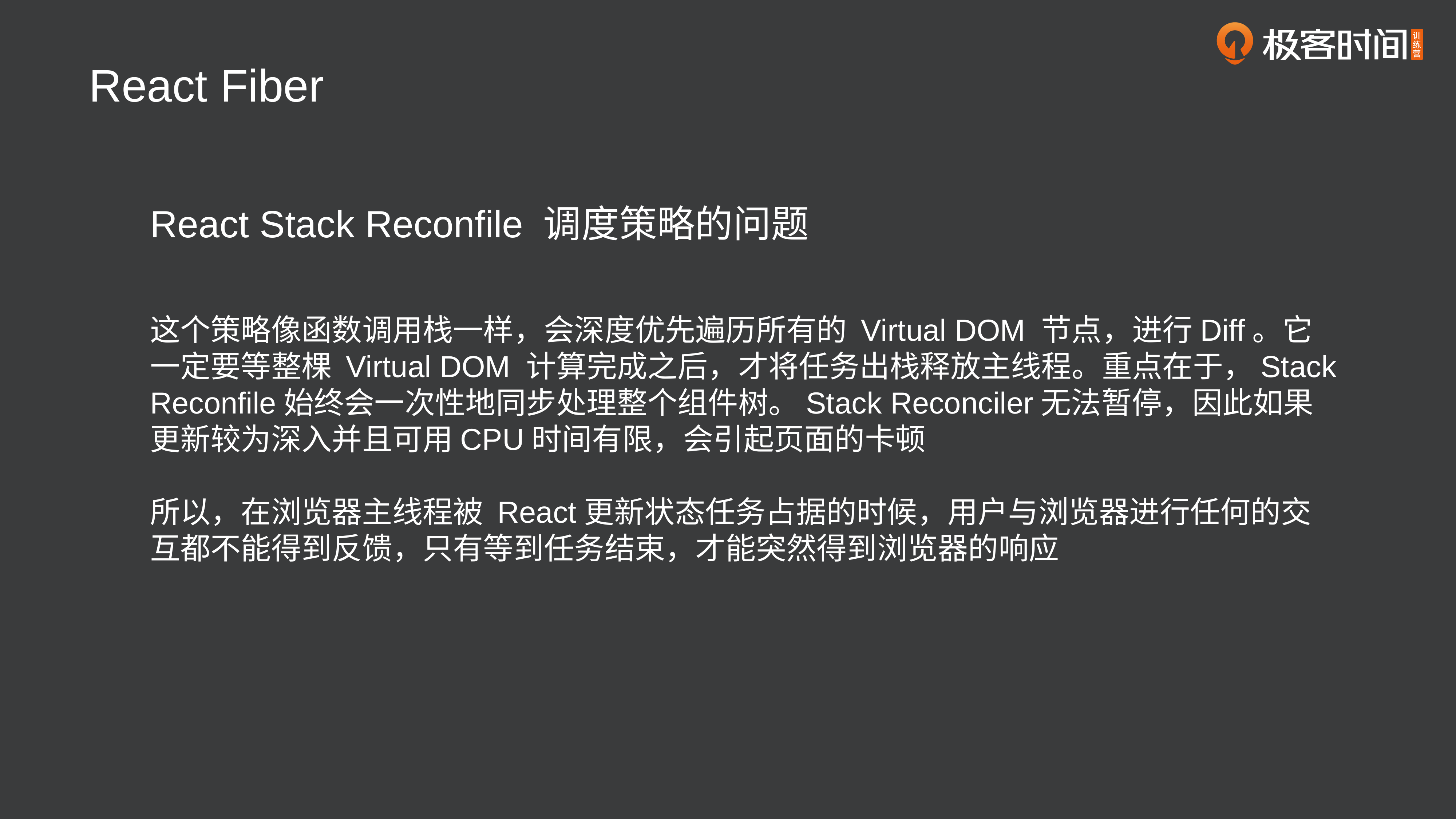

React Fiber

React Stack Reconfile 调度策略的问题
这个策略像函数调用栈一样，会深度优先遍历所有的 Virtual DOM 节点，进行Diff。它一定要等整棵 Virtual DOM 计算完成之后，才将任务出栈释放主线程。重点在于，Stack Reconfile始终会一次性地同步处理整个组件树。Stack Reconciler无法暂停，因此如果更新较为深入并且可用CPU时间有限，会引起页面的卡顿

所以，在浏览器主线程被 React更新状态任务占据的时候，用户与浏览器进行任何的交互都不能得到反馈，只有等到任务结束，才能突然得到浏览器的响应